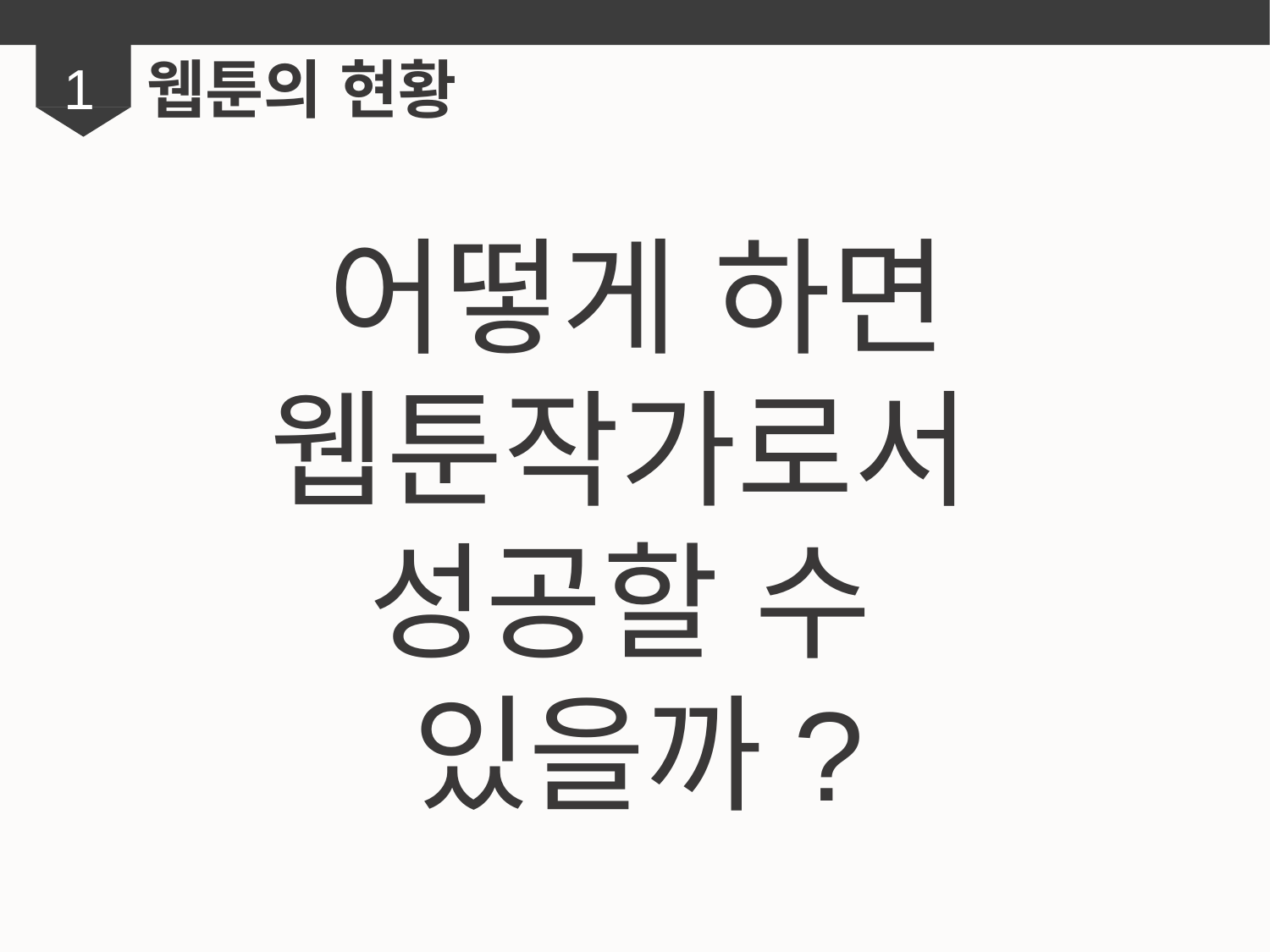

웹툰의 현황
1
어떻게 하면
웹툰작가로서
성공할 수
있을까?